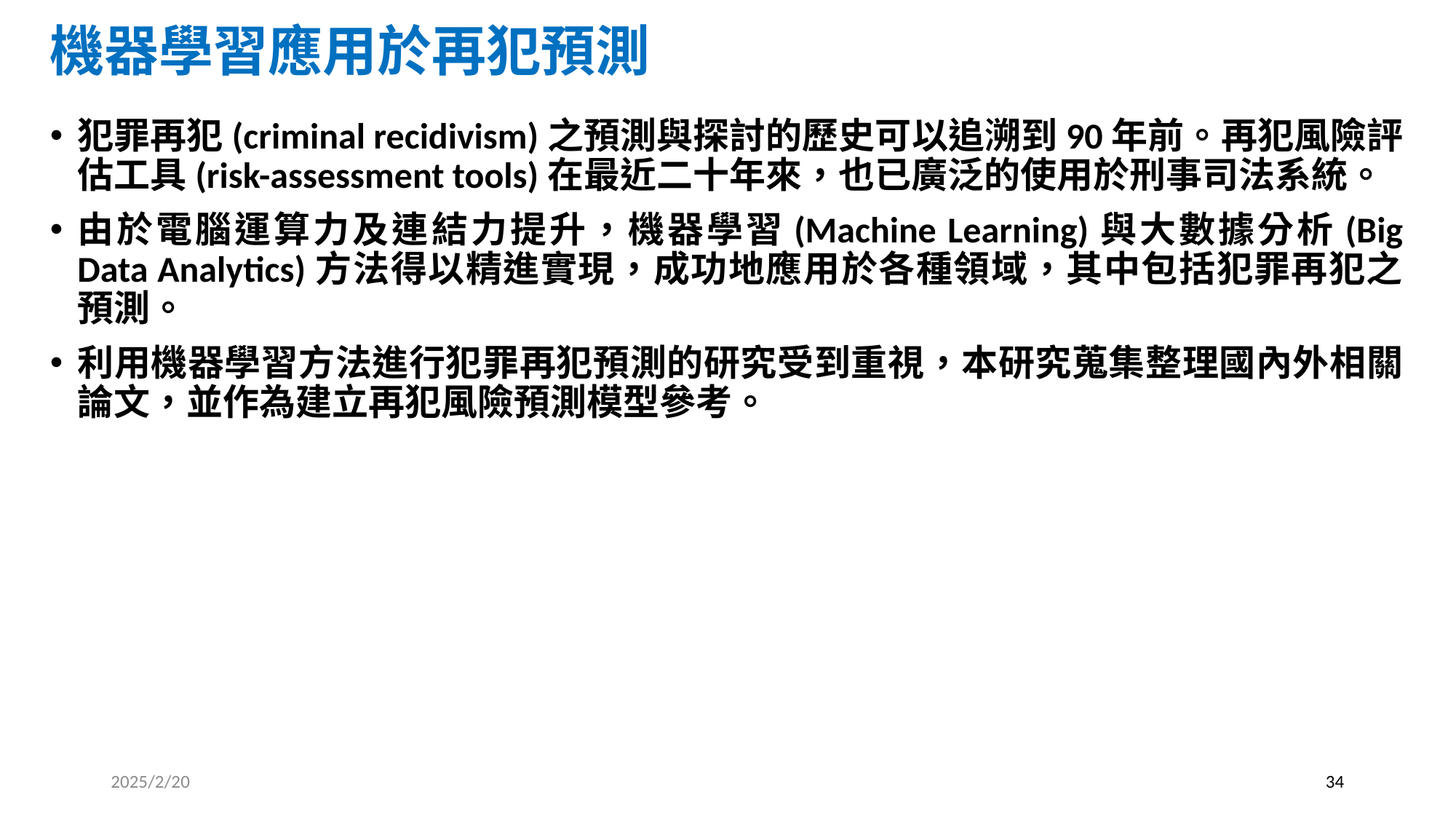

# 機器學習應用於再犯預測
犯罪再犯(criminal recidivism)之預測與探討的歷史可以追溯到90年前。再犯風險評估工具(risk-assessment tools)在最近二十年來，也已廣泛的使用於刑事司法系統。
由於電腦運算力及連結力提升，機器學習(Machine Learning)與大數據分析(Big Data Analytics)方法得以精進實現，成功地應用於各種領域，其中包括犯罪再犯之預測。
利用機器學習方法進行犯罪再犯預測的研究受到重視，本研究蒐集整理國內外相關論文，並作為建立再犯風險預測模型參考。

2025/2/20
34